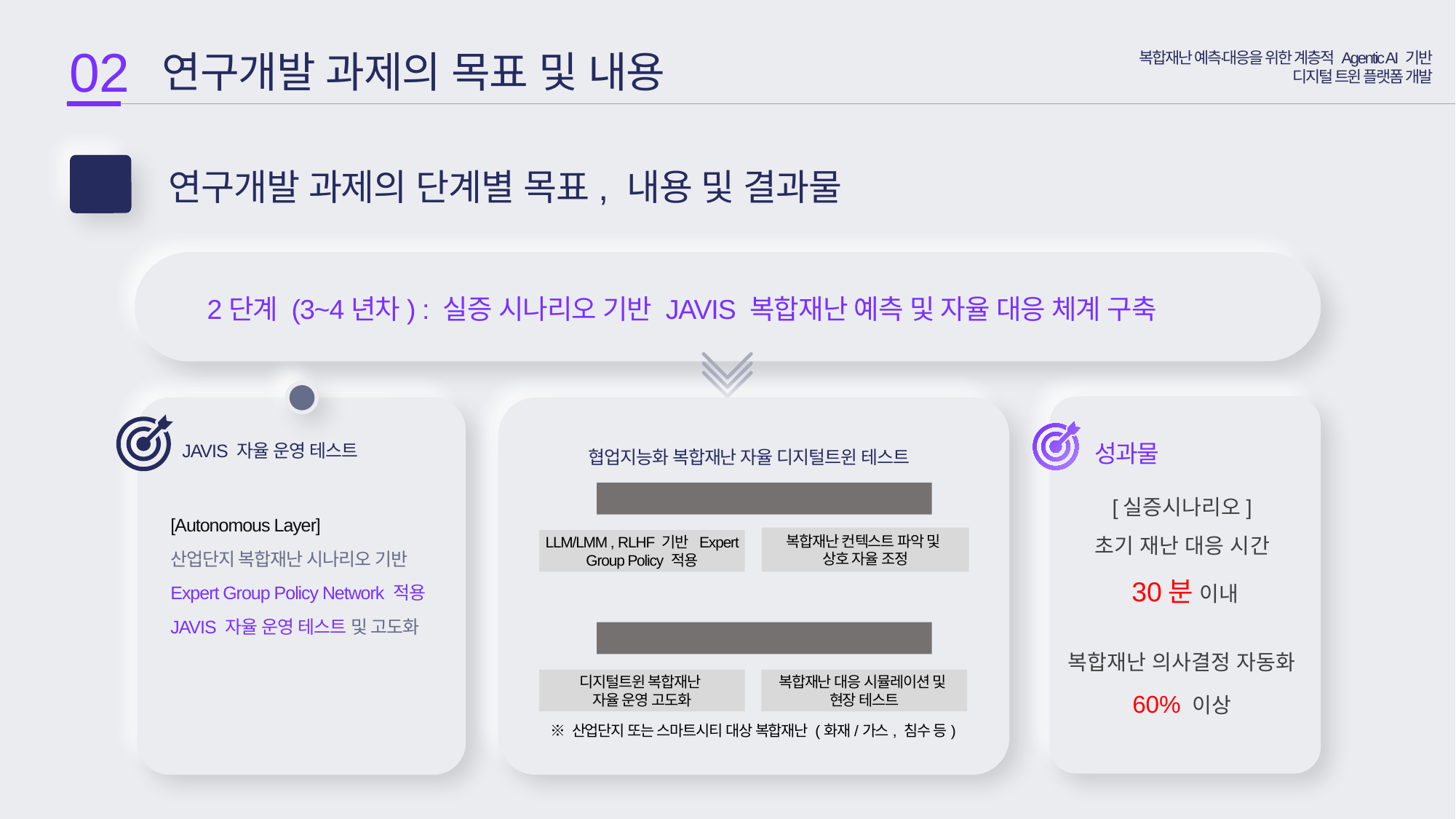

02
 연구개발 과제의 목표 및 내용
복합재난 예측∙대응을 위한 계층적 Agentic AI 기반
디지털 트윈 플랫폼 개발

연구개발 과제의 단계별 목표, 내용 및 결과물
2-3

2단계 (3~4년차) : 실증 시나리오 기반 JAVIS 복합재난 예측 및 자율 대응 체계 구축

3

협업지능화 복합재난 자율 디지털트윈 테스트
성과물
JAVIS 자율 운영 테스트
[실증시나리오]
초기 재난 대응 시간
30분 이내
[협업 지능화 – Expert Group 정책]
[Autonomous Layer]
산업단지 복합재난 시나리오 기반
Expert Group Policy Network 적용
JAVIS 자율 운영 테스트 및 고도화
복합재난 컨텍스트 파악 및
상호 자율 조정
LLM/LMM , RLHF 기반  Expert Group Policy 적용
[자율 검증 및 대응]
복합재난 의사결정 자동화 60% 이상
디지털트윈 복합재난
자율 운영 고도화
복합재난 대응 시뮬레이션 및
현장 테스트
※ 산업단지 또는 스마트시티 대상 복합재난 (화재/가스, 침수 등)